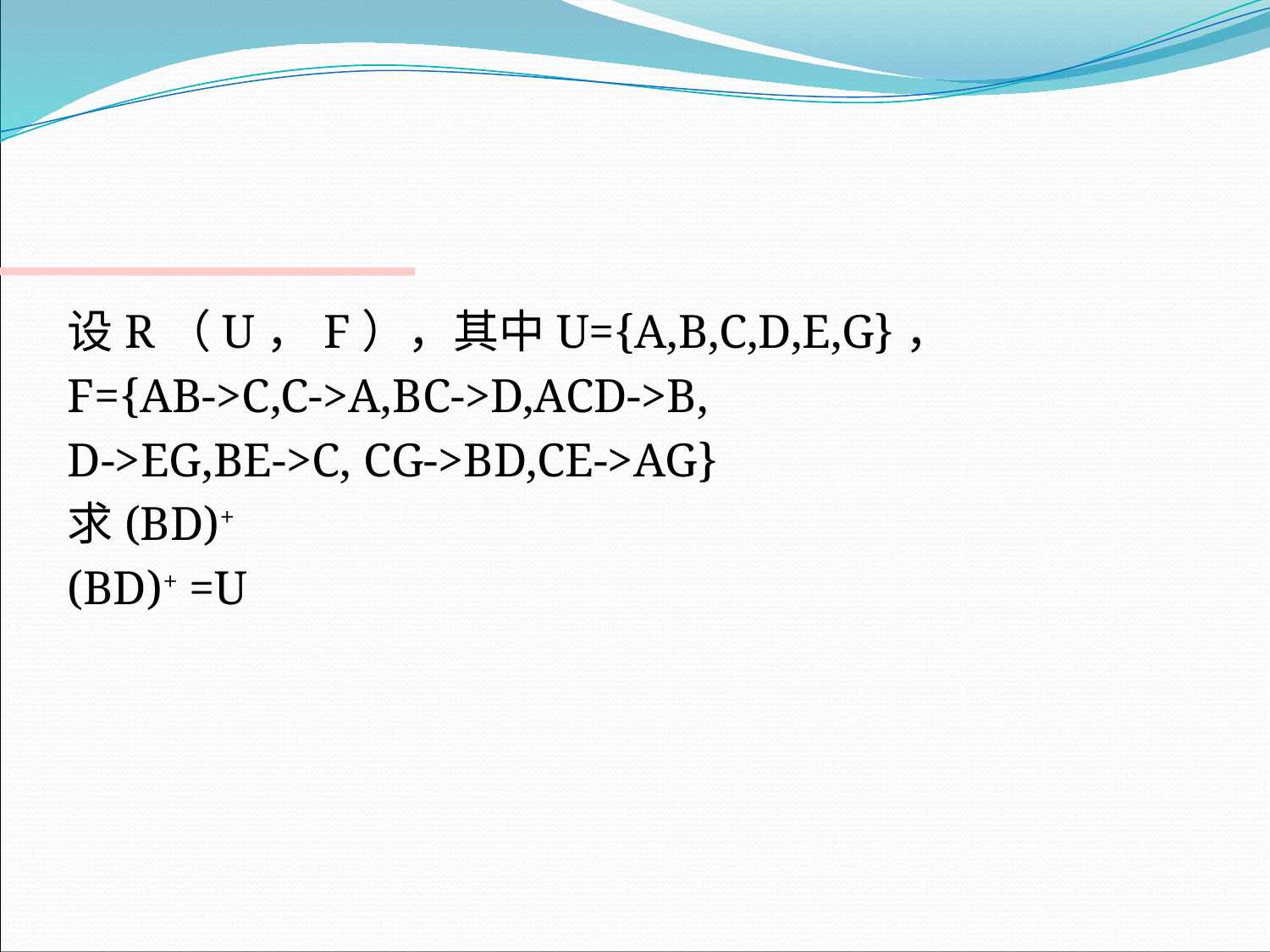

设R（U，F），其中U={A,B,C,D,E,G}，
F={AB->C,C->A,BC->D,ACD->B,
D->EG,BE->C, CG->BD,CE->AG}
求(BD)+
(BD)+ =U

610